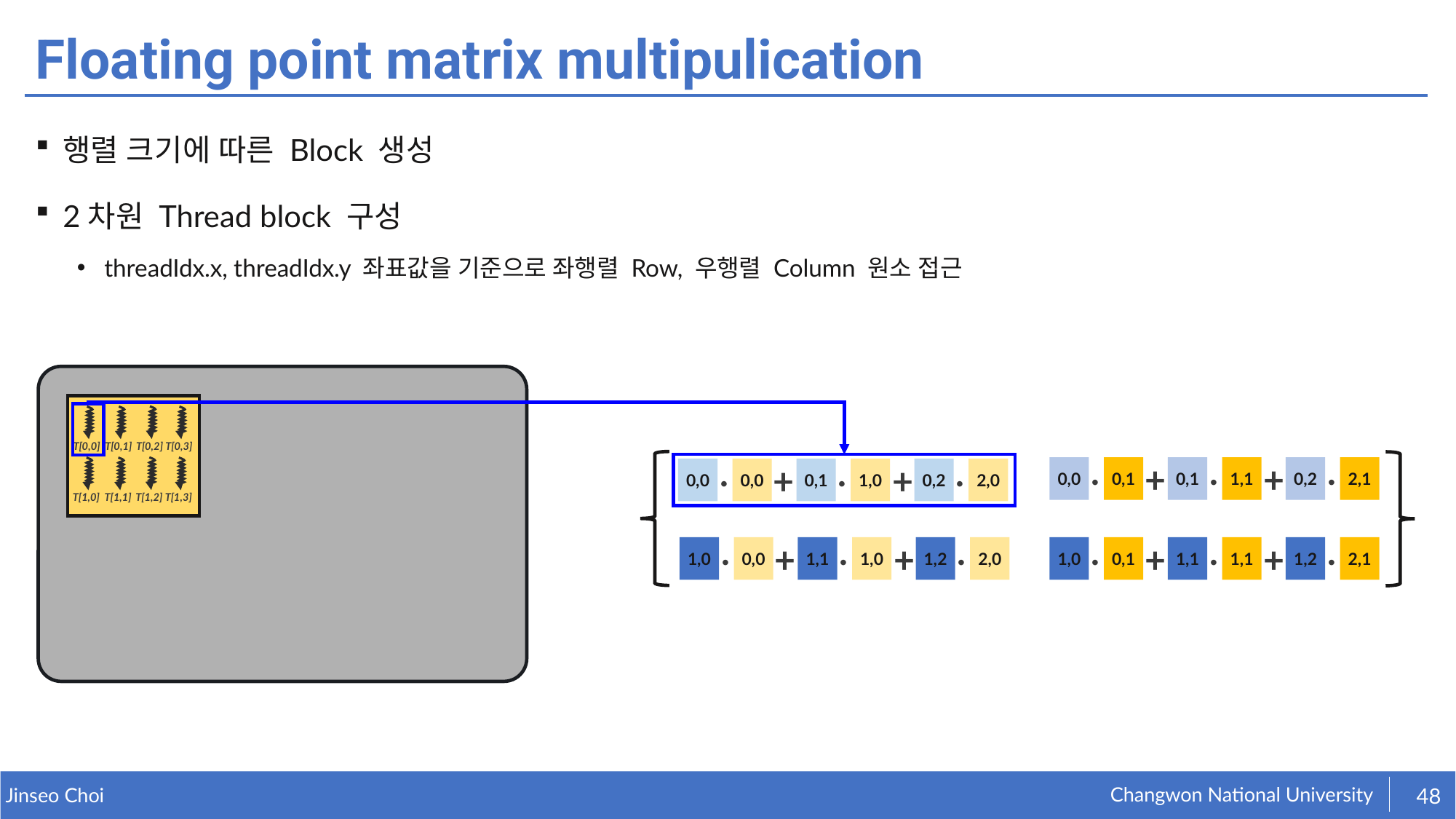

# Floating point matrix multipulication
행렬 크기에 따른 Block 생성
2차원 Thread block 구성
threadIdx.x, threadIdx.y 좌표값을 기준으로 좌행렬 Row, 우행렬 Column 원소 접근

T[0,2]
T[0,3]
T[0,0]
T[0,1]
.
.
.
.
.
.

+
+

+
+

0,0
0,1
0,1
1,1
0,2
2,1

0,0
0,0
0,1
1,0
0,2
2,0
T[1,2]
T[1,3]
T[1,0]
T[1,1]
.
.
.
.
.
.
+
+
+
+
1,0
0,0
1,1
1,0
1,2
2,0
1,0
0,1
1,1
1,1
1,2
2,1
48